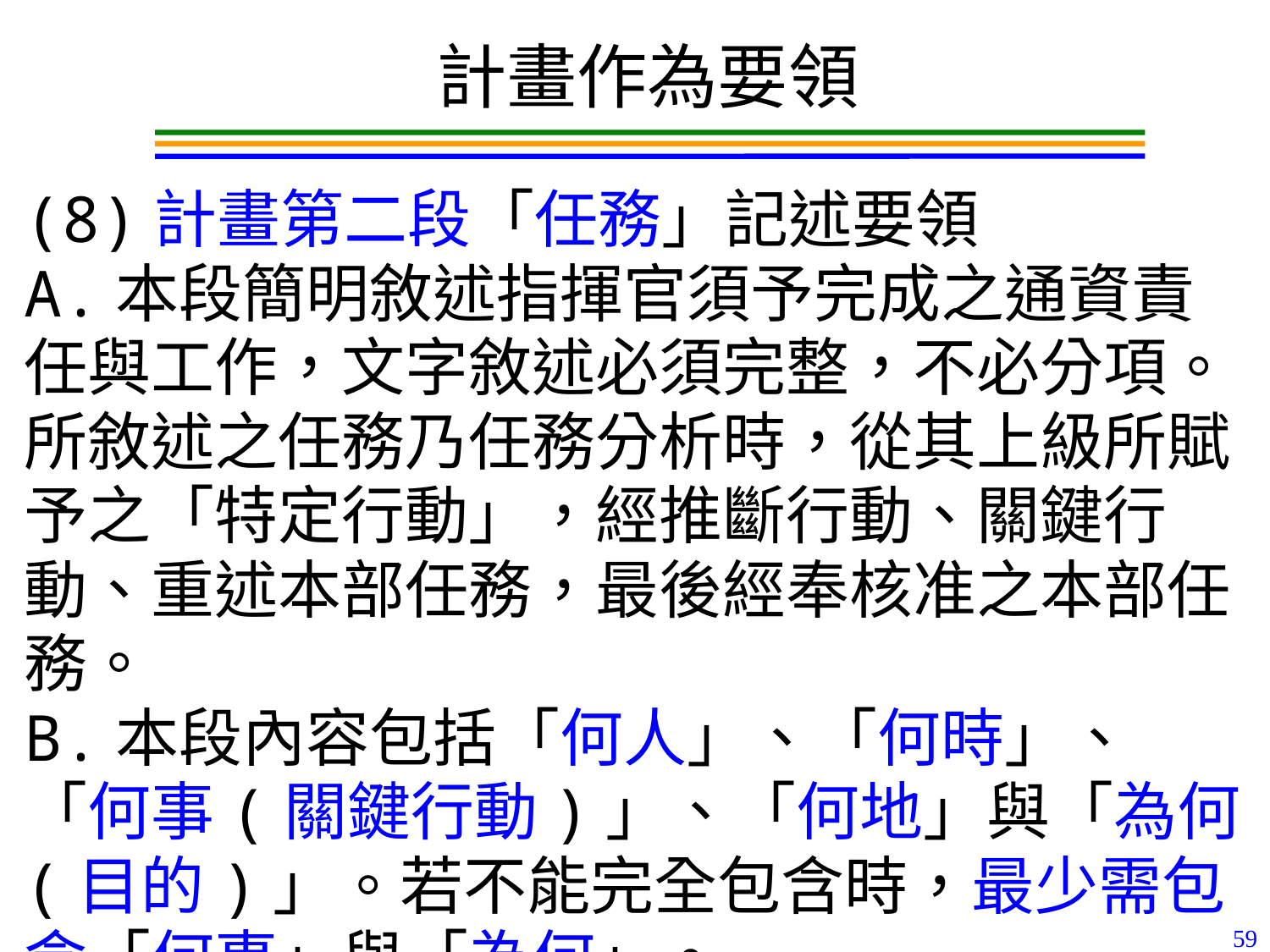

計畫作為要領
(8)計畫第二段「任務」記述要領
A.本段簡明敘述指揮官須予完成之通資責任與工作，文字敘述必須完整，不必分項。所敘述之任務乃任務分析時，從其上級所賦予之「特定行動」，經推斷行動、關鍵行動、重述本部任務，最後經奉核准之本部任務。
B.本段內容包括「何人」、「何時」、「何事(關鍵行動)」、「何地」與「為何(目的)」。若不能完全包含時，最少需包含「何事」與「為何」。
59